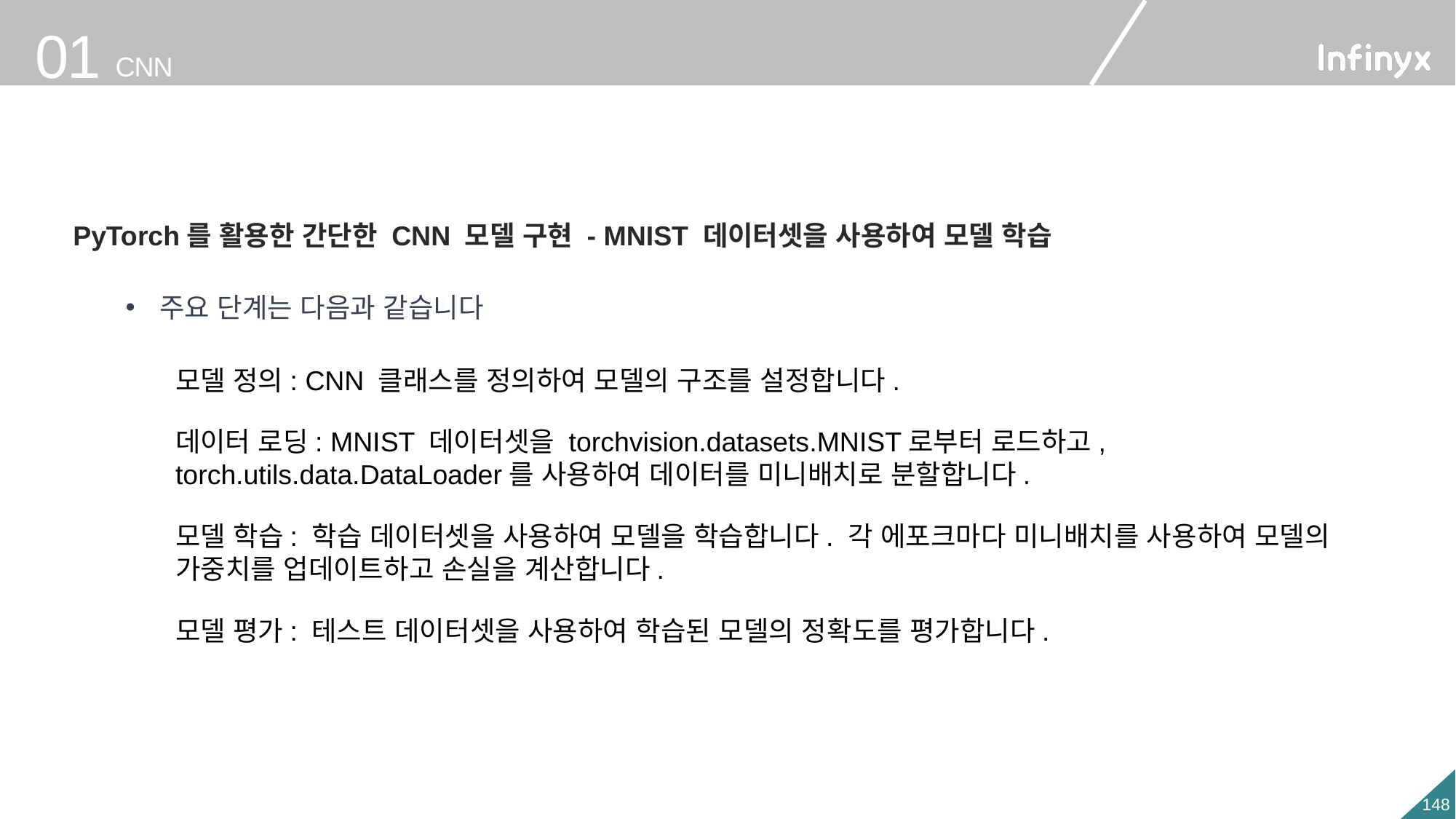

PyTorch를 활용한 간단한 CNN 모델 구현 - MNIST 데이터셋을 사용하여 모델 학습
주요 단계는 다음과 같습니다
모델 정의: CNN 클래스를 정의하여 모델의 구조를 설정합니다.
데이터 로딩: MNIST 데이터셋을 torchvision.datasets.MNIST로부터 로드하고,
torch.utils.data.DataLoader를 사용하여 데이터를 미니배치로 분할합니다.
모델 학습: 학습 데이터셋을 사용하여 모델을 학습합니다. 각 에포크마다 미니배치를 사용하여 모델의 가중치를 업데이트하고 손실을 계산합니다.
모델 평가: 테스트 데이터셋을 사용하여 학습된 모델의 정확도를 평가합니다.